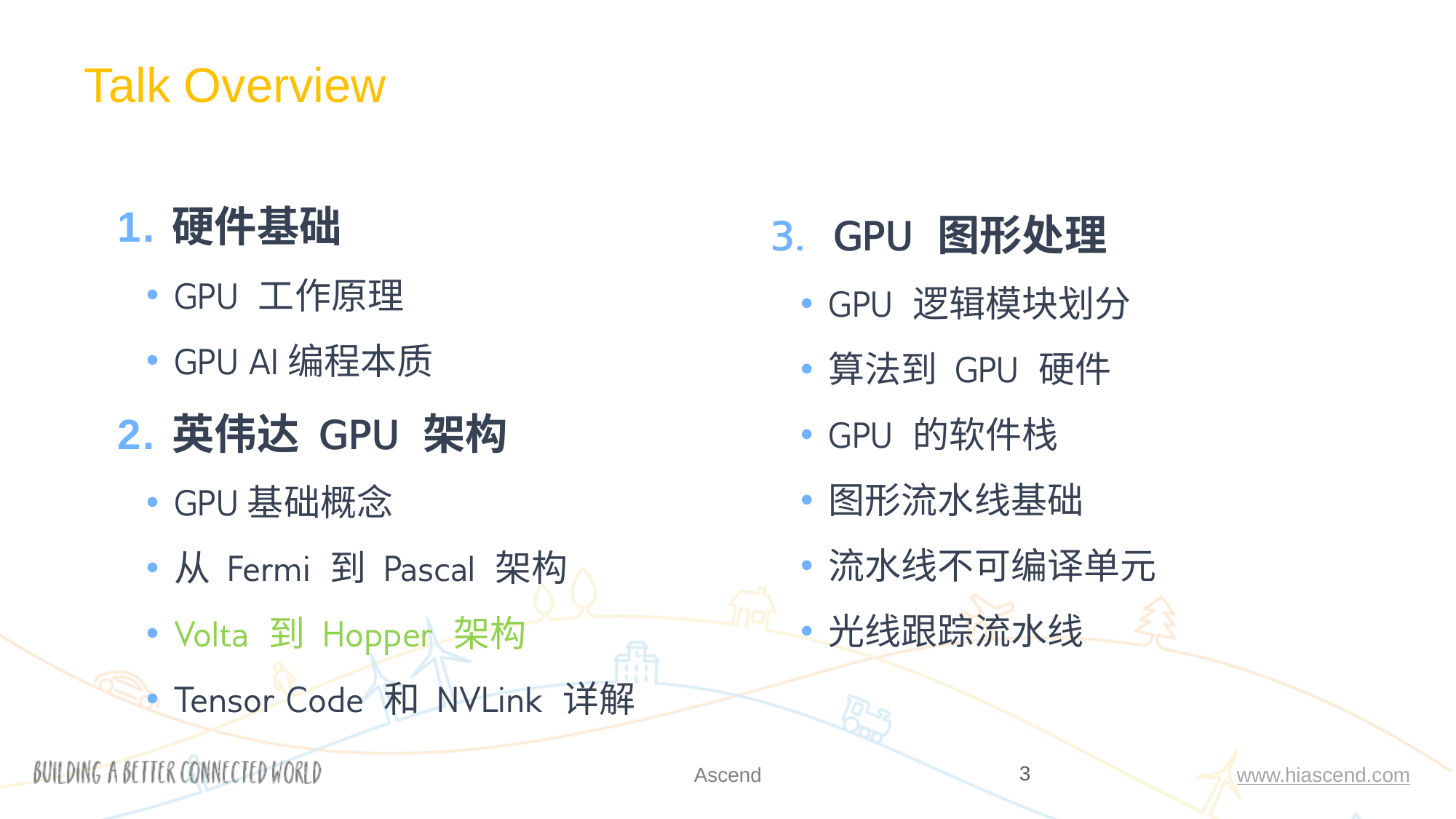

Talk Overview
硬件基础
GPU 工作原理
GPU AI编程本质
英伟达 GPU 架构
GPU基础概念
从 Fermi 到 Pascal 架构
Volta 到 Hopper 架构
Tensor Code 和 NVLink 详解

GPU 图形处理
GPU 逻辑模块划分
算法到 GPU 硬件
GPU 的软件栈
图形流水线基础
流水线不可编译单元
光线跟踪流水线